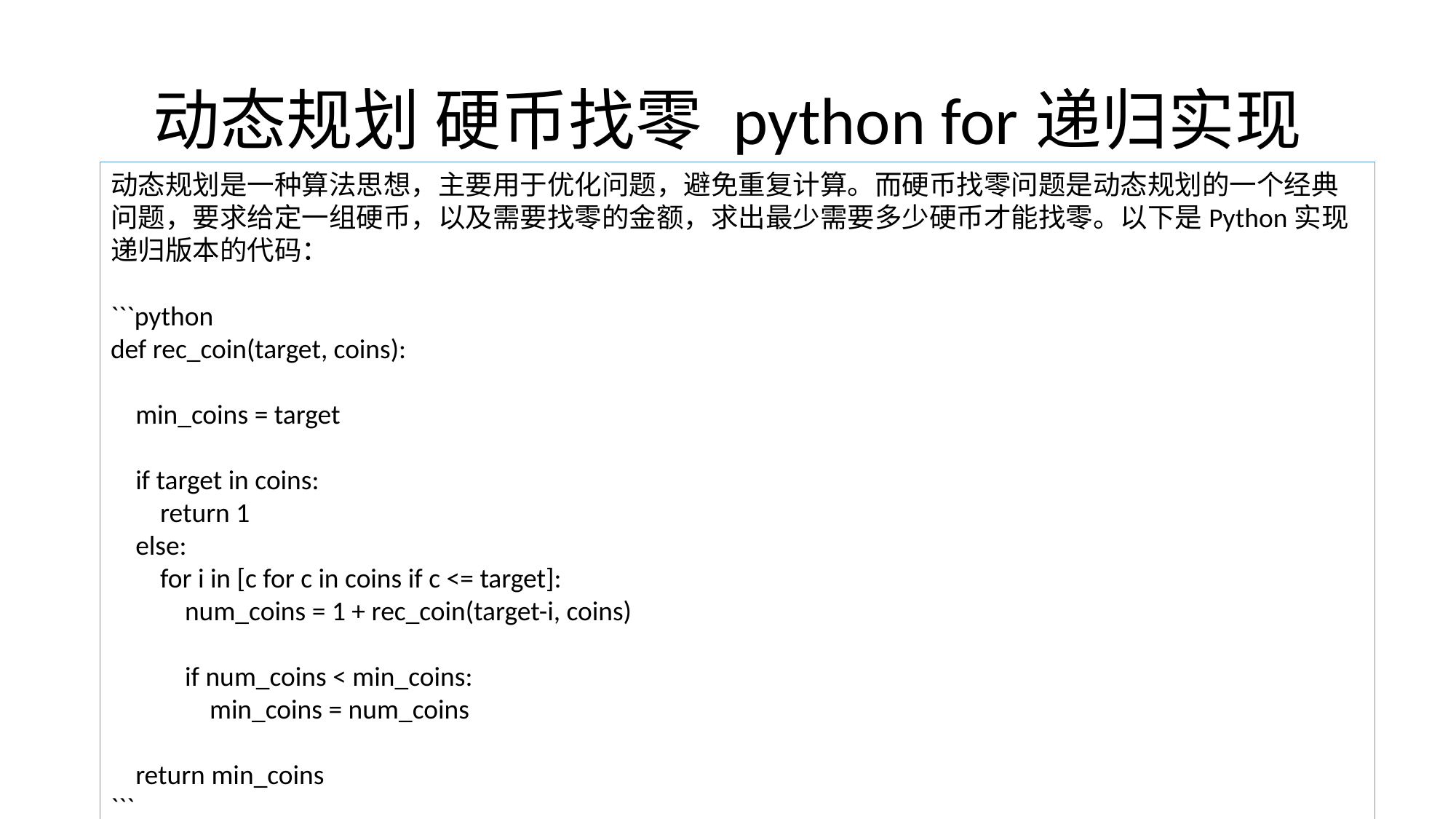

# 动态规划 硬币找零 python for递归实现
动态规划是一种算法思想，主要用于优化问题，避免重复计算。而硬币找零问题是动态规划的一个经典问题，要求给定一组硬币，以及需要找零的金额，求出最少需要多少硬币才能找零。以下是Python实现递归版本的代码：

```python
def rec_coin(target, coins):

    min_coins = target

    if target in coins:
        return 1
    else:
        for i in [c for c in coins if c <= target]:
            num_coins = 1 + rec_coin(target-i, coins)

            if num_coins < min_coins:
                min_coins = num_coins

    return min_coins
```
其中，`target`表示目标金额，`coins`为硬币面值数组。递归函数先判断最基本情况：如果目标金额正好等于某一硬币面值，那么只需要一枚硬币即可。否则，对于每一种硬币面值（不超过目标金额的），不停递归，求出需要的硬币数。最后，返回最少的硬币数。